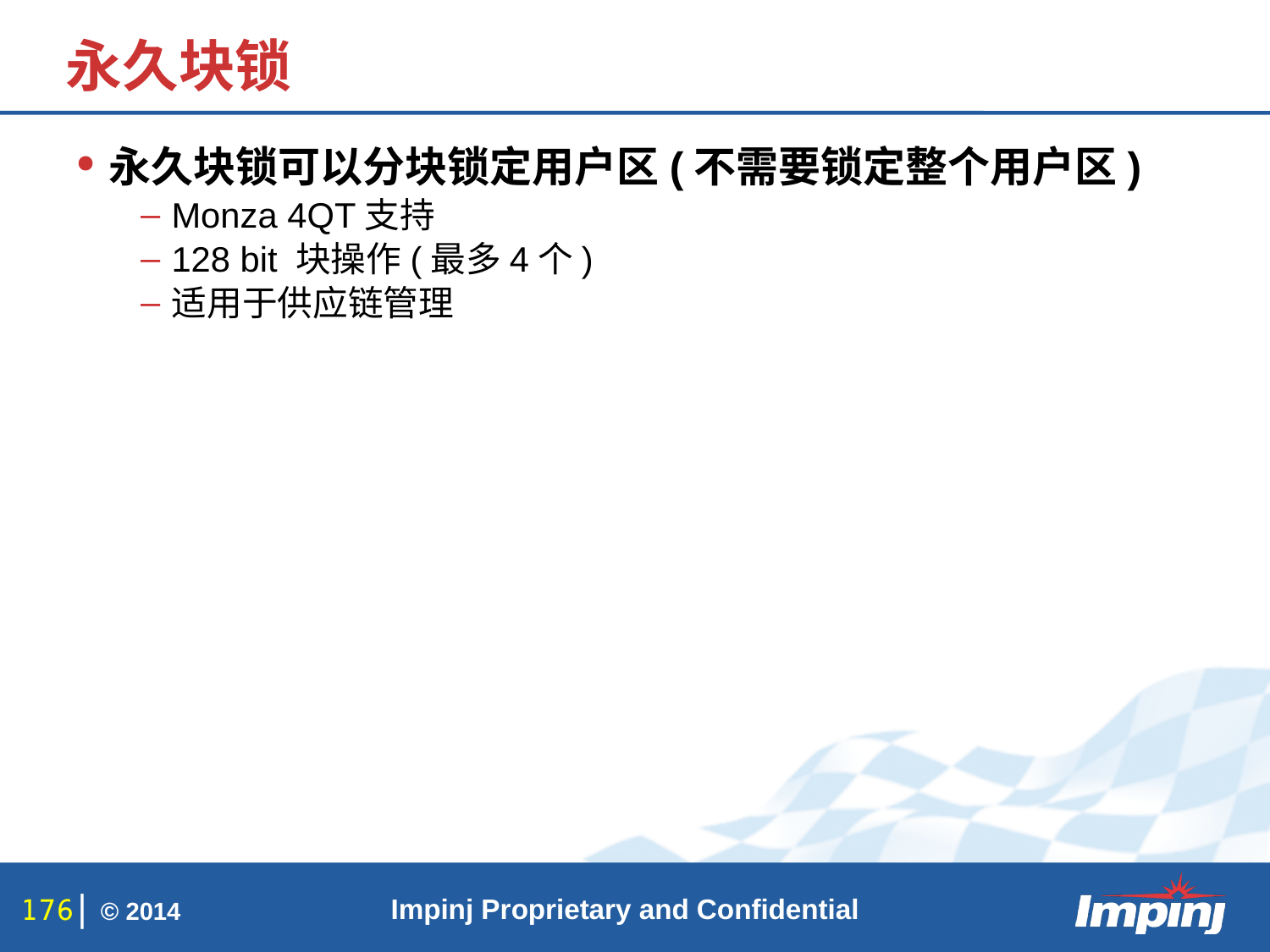

# 永久块锁
永久块锁可以分块锁定用户区(不需要锁定整个用户区)
Monza 4QT支持
128 bit 块操作(最多4个)
适用于供应链管理